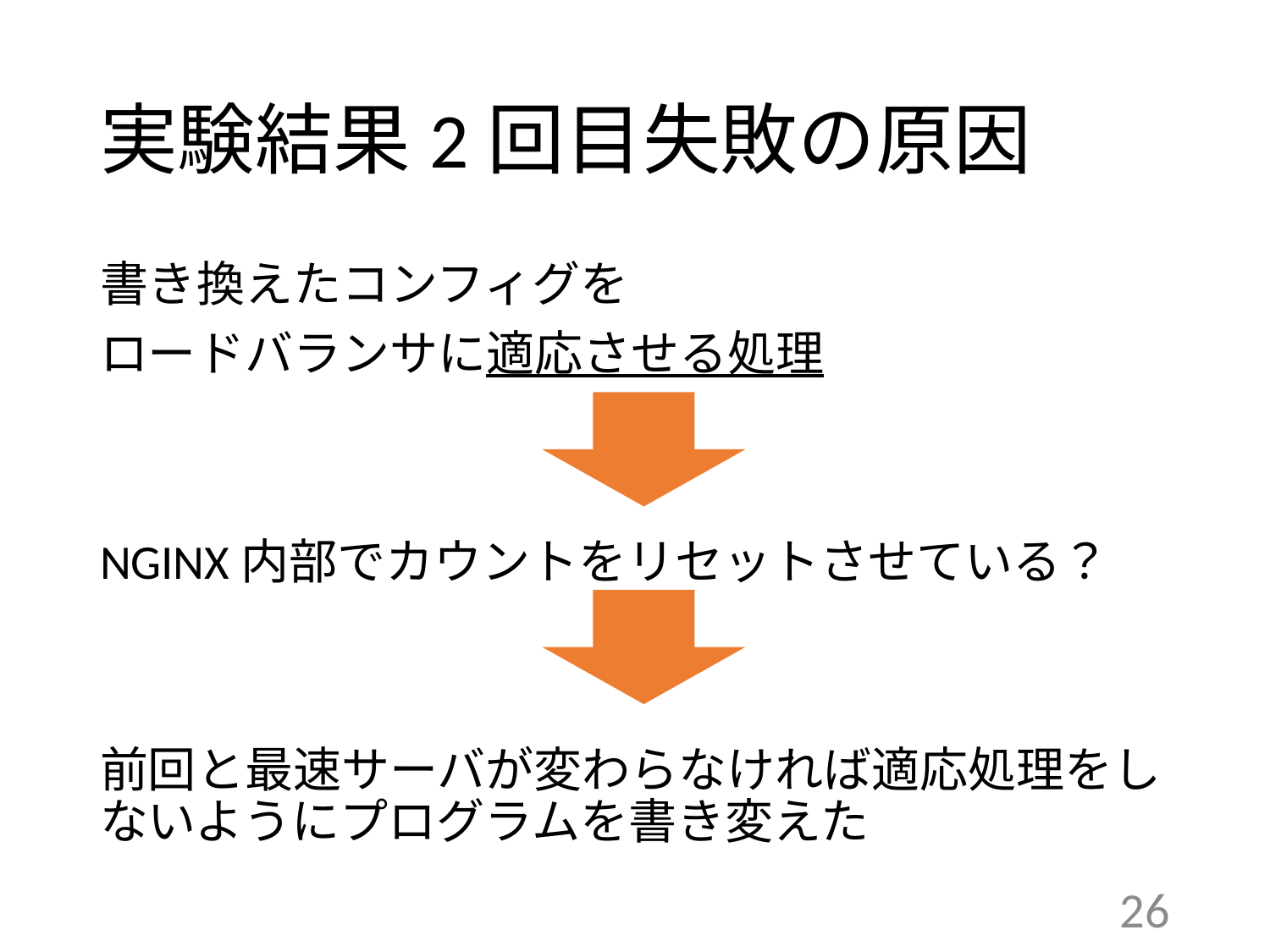

# 実験結果2回目失敗の原因
書き換えたコンフィグを
ロードバランサに適応させる処理

NGINX内部でカウントをリセットさせている？

前回と最速サーバが変わらなければ適応処理をしないようにプログラムを書き変えた

26